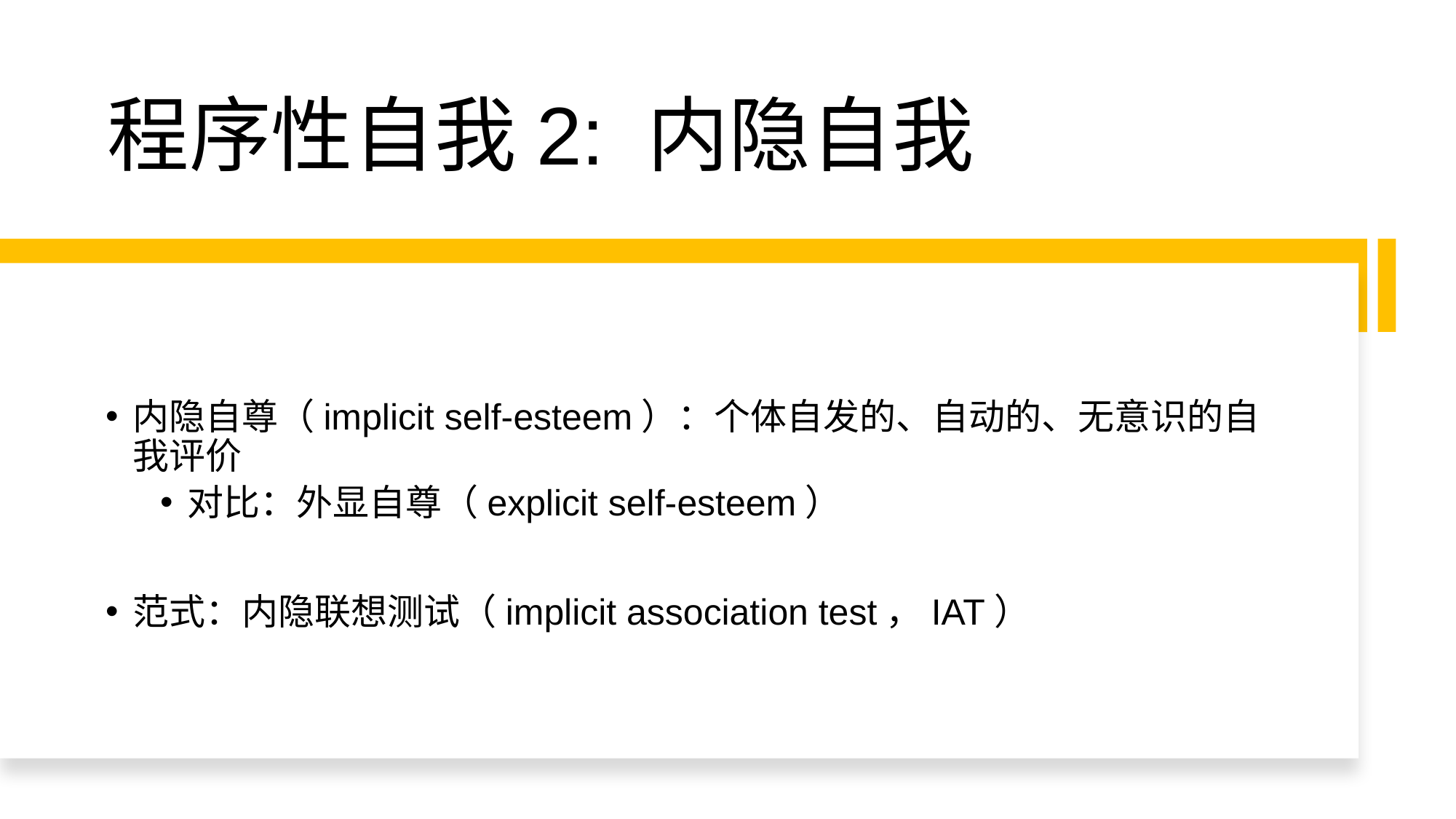

# 程序性自我2: 内隐自我

内隐自尊（implicit self-esteem）：个体自发的、自动的、无意识的自我评价
对比：外显自尊（explicit self-esteem）

范式：内隐联想测试（implicit association test，IAT）